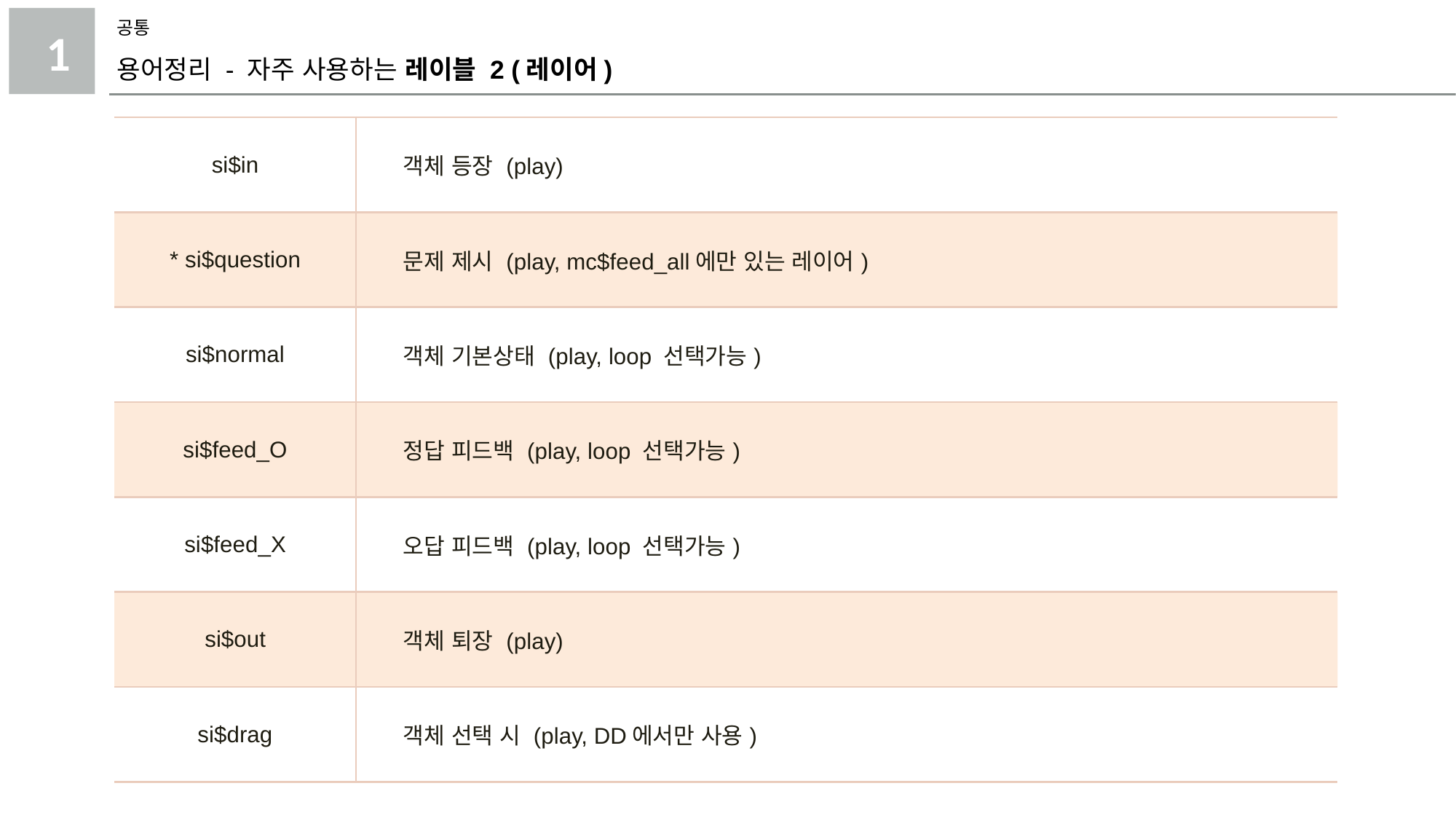

공통
1
용어정리 - 자주 사용하는 레이블 2 (레이어)
| si$in | 객체 등장 (play) |
| --- | --- |
| \* si$question | 문제 제시 (play, mc$feed\_all에만 있는 레이어) |
| si$normal | 객체 기본상태 (play, loop 선택가능) |
| si$feed\_O | 정답 피드백 (play, loop 선택가능) |
| si$feed\_X | 오답 피드백 (play, loop 선택가능) |
| si$out | 객체 퇴장 (play) |
| si$drag | 객체 선택 시 (play, DD에서만 사용) |